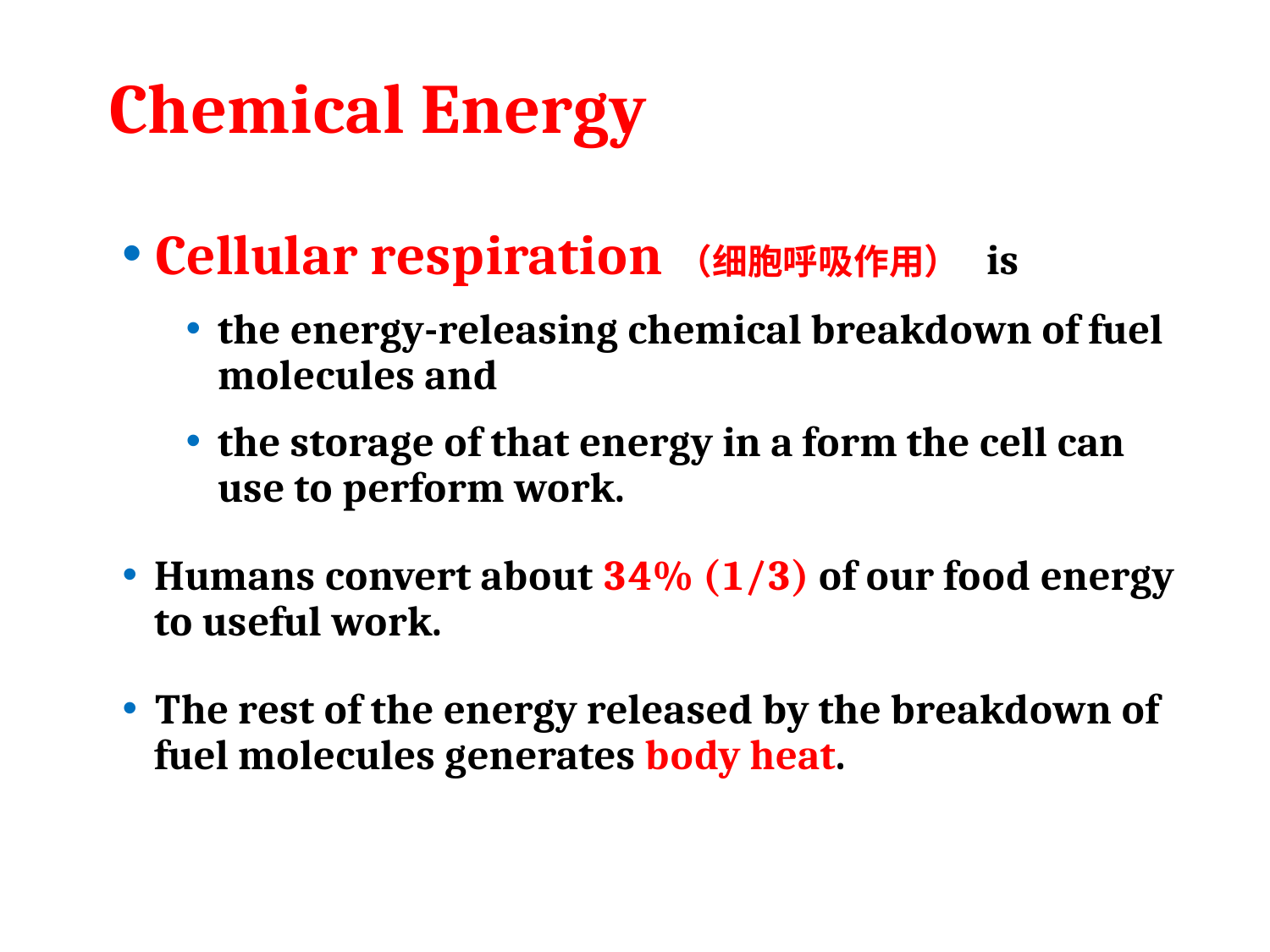

# Chemical Energy
Cellular respiration（细胞呼吸作用） is
the energy-releasing chemical breakdown of fuel molecules and
the storage of that energy in a form the cell can use to perform work.
Humans convert about 34% (1/3) of our food energy to useful work.
The rest of the energy released by the breakdown of fuel molecules generates body heat.